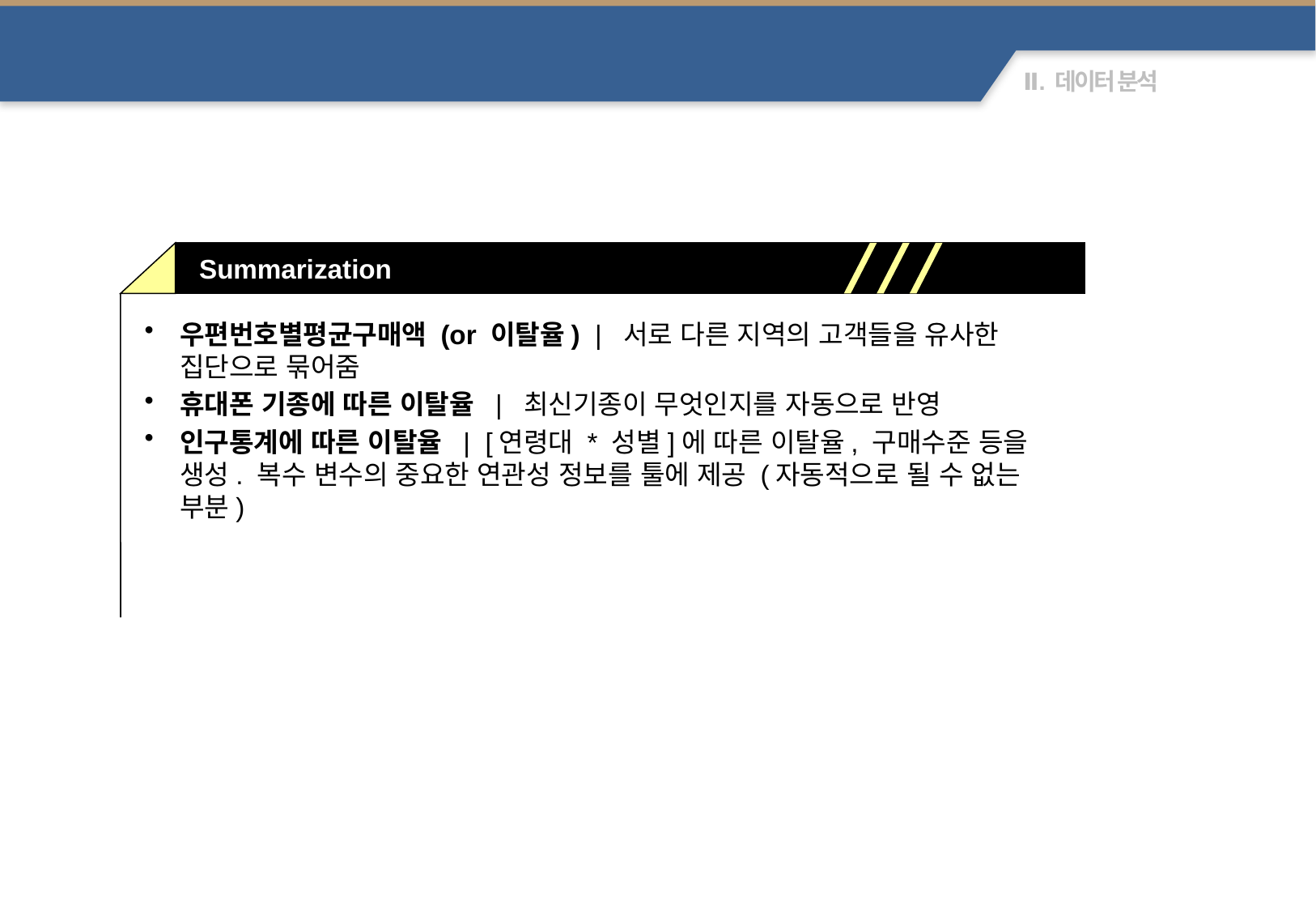

파생 변수 생성 ideas 2/3

Summarization

우편번호별평균구매액 (or 이탈율)  |  서로 다른 지역의 고객들을 유사한 집단으로 묶어줌
휴대폰 기종에 따른 이탈율  |  최신기종이 무엇인지를 자동으로 반영
인구통계에 따른 이탈율  |  [연령대 * 성별]에 따른 이탈율, 구매수준 등을 생성. 복수 변수의 중요한 연관성 정보를 툴에 제공 (자동적으로 될 수 없는 부분)